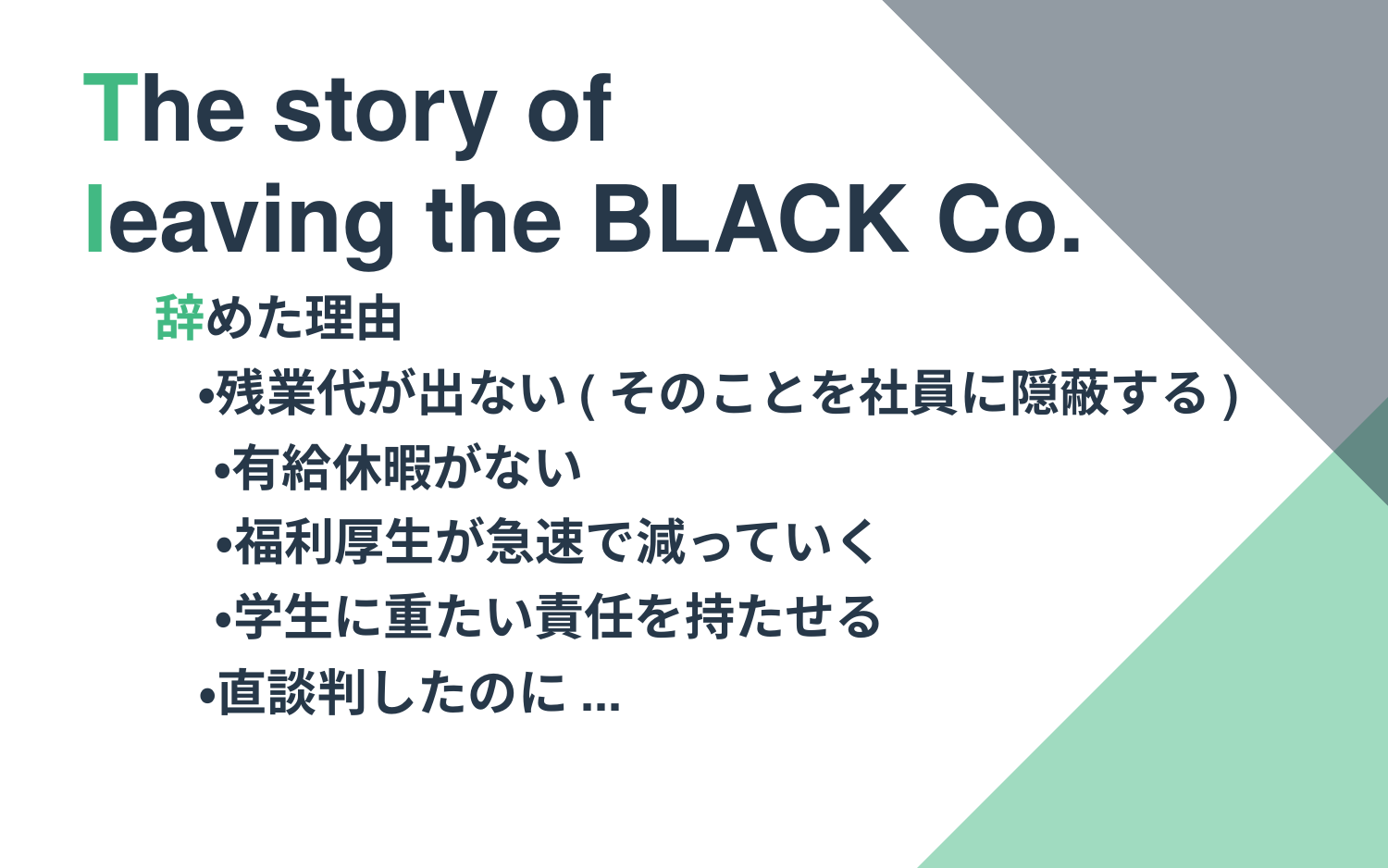

The story of
leaving the BLACK Co.
辞めた理由
・残業代が出ない(そのことを社員に隠蔽する)

・有給休暇がない
・福利厚生が急速で減っていく
・学生に重たい責任を持たせる
・直談判したのに...